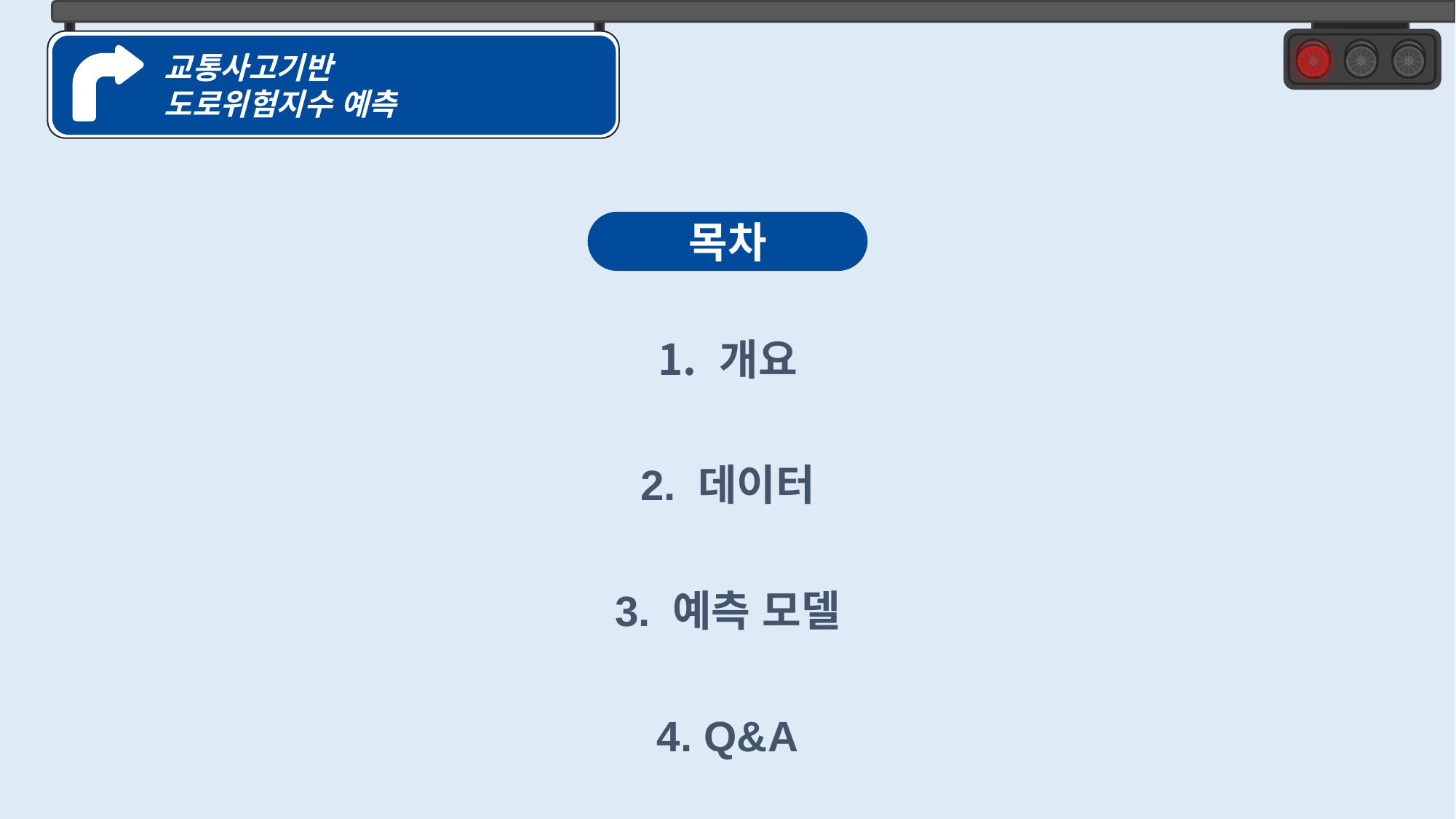

교통사고기반
도로위험지수 예측

목차
개요

2. 데이터

3. 예측 모델

4. Q&A